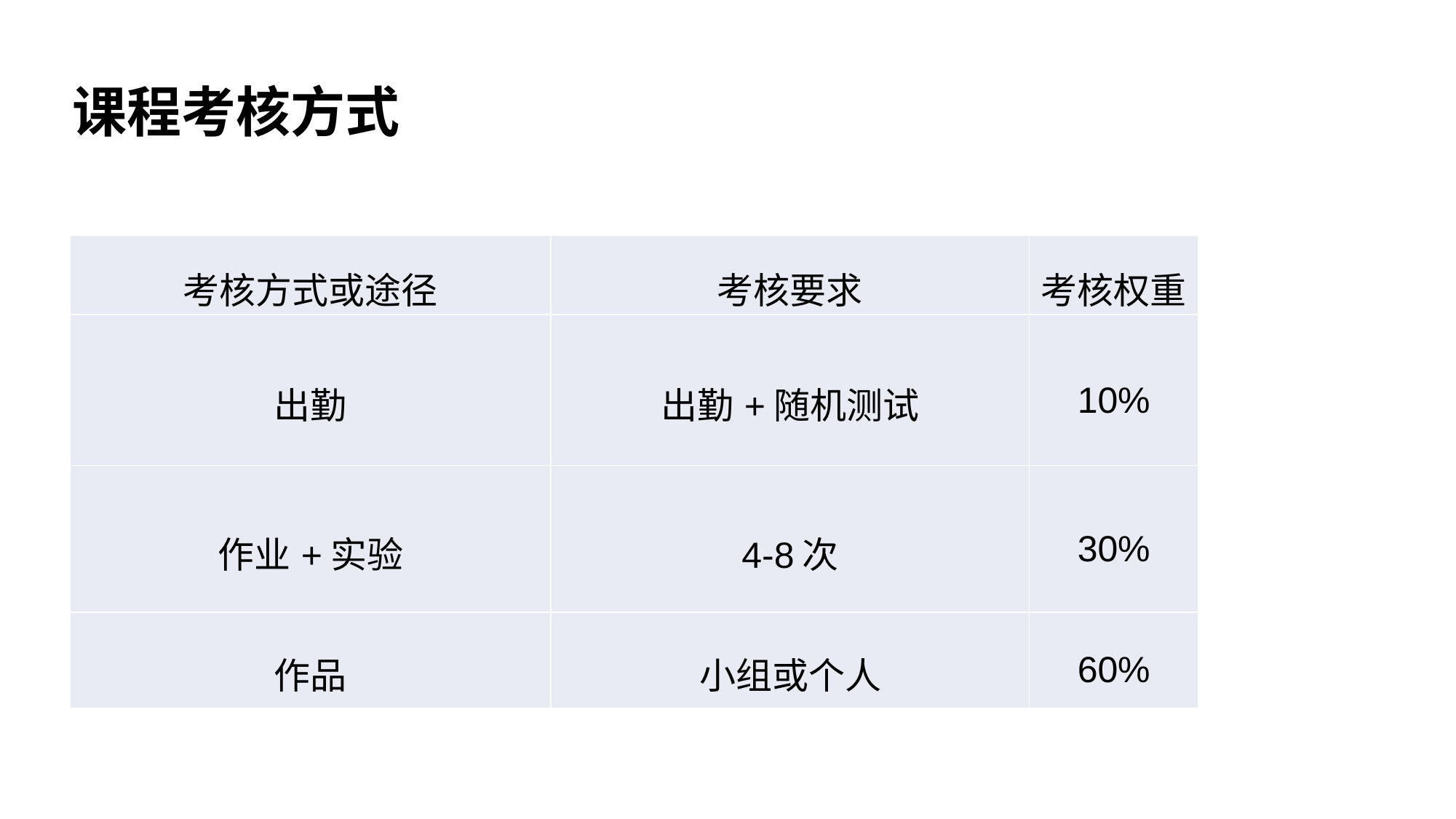

# 课程考核方式
| 考核方式或途径 | 考核要求 | 考核权重 |
| --- | --- | --- |
| 出勤 | 出勤+随机测试 | 10% |
| 作业+实验 | 4-8次 | 30% |
| 作品 | 小组或个人 | 60% |